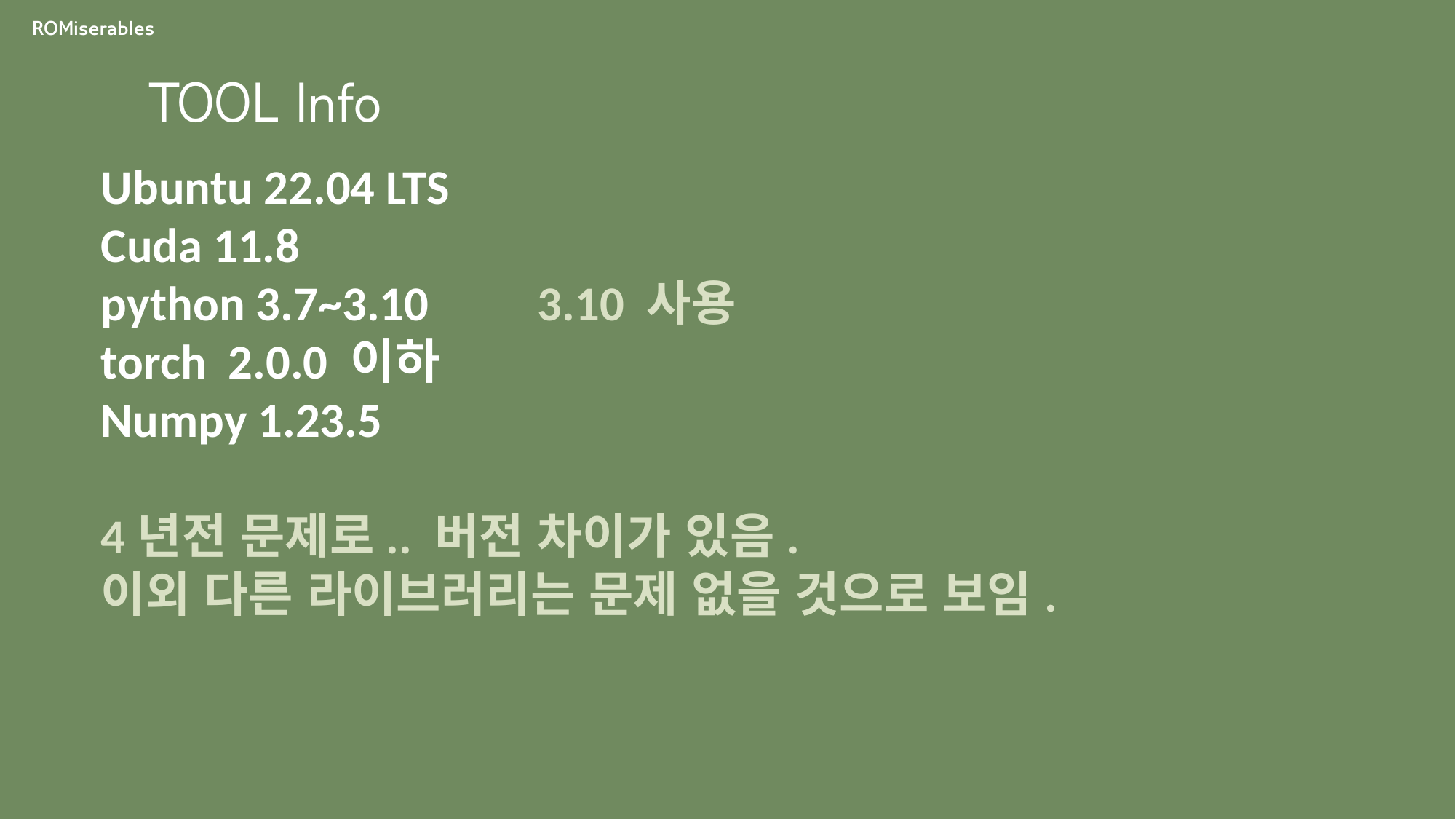

ROMiserables
TOOL Info
Ubuntu 22.04 LTS
Cuda 11.8
python 3.7~3.10	3.10 사용
torch  2.0.0 이하
Numpy 1.23.5

4년전 문제로.. 버전 차이가 있음.
이외 다른 라이브러리는 문제 없을 것으로 보임.